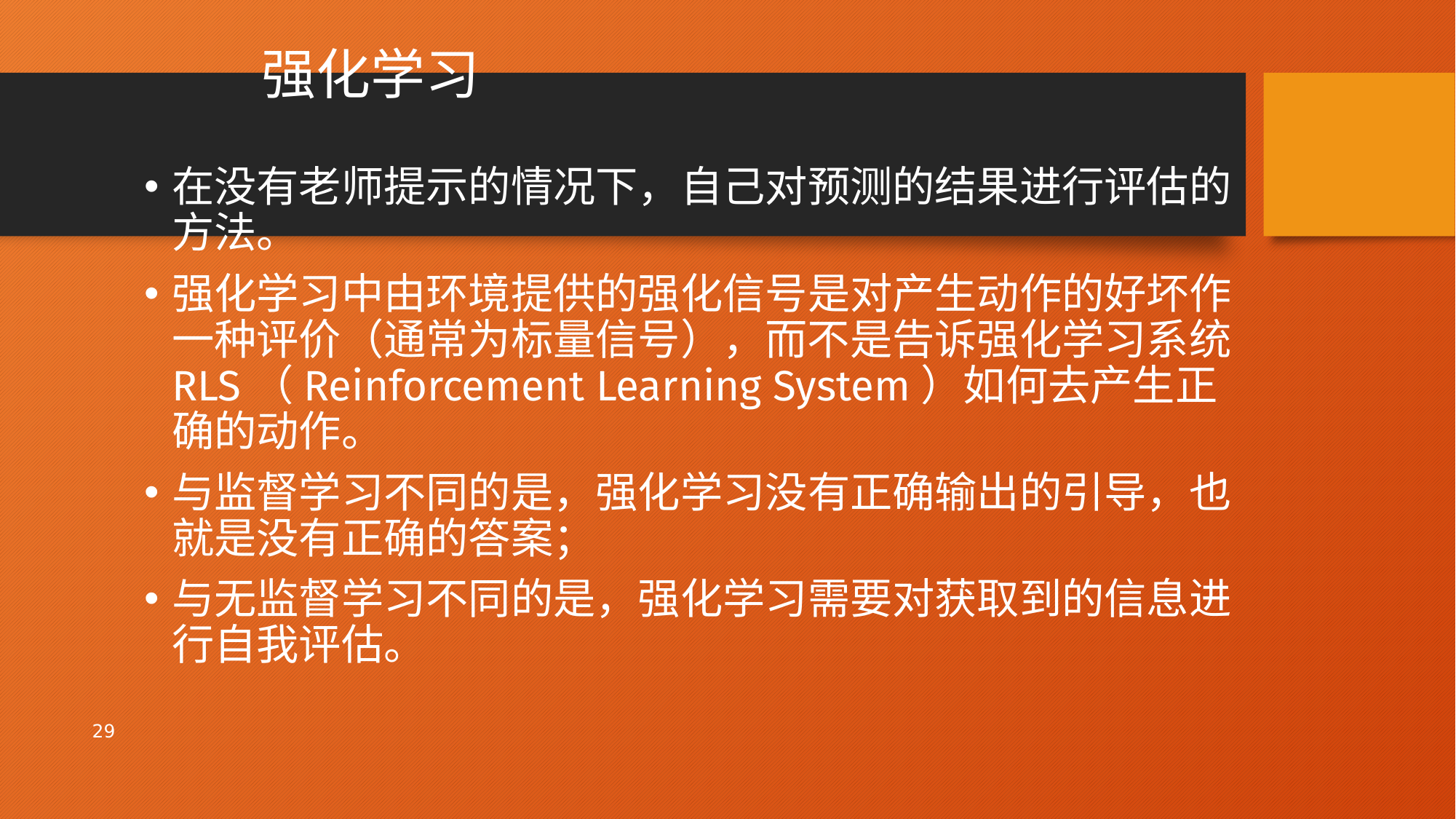

# 强化学习
在没有老师提示的情况下，自己对预测的结果进行评估的方法。
强化学习中由环境提供的强化信号是对产生动作的好坏作一种评价（通常为标量信号），而不是告诉强化学习系统 RLS（Reinforcement Learning System）如何去产生正确的动作。
与监督学习不同的是，强化学习没有正确输出的引导，也就是没有正确的答案；
与无监督学习不同的是，强化学习需要对获取到的信息进行自我评估。

29